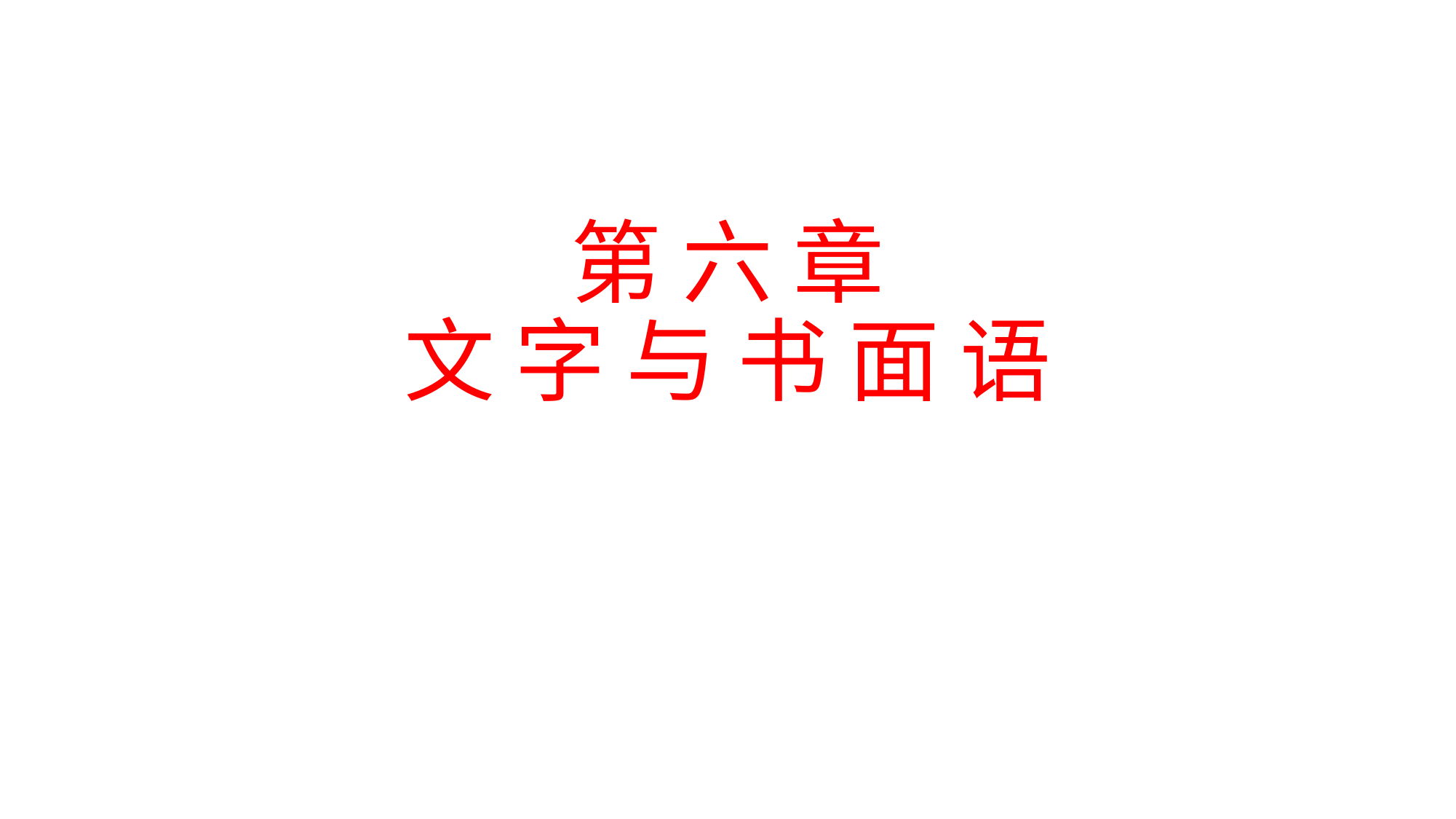

# 第 六 章 文 字 与 书 面 语